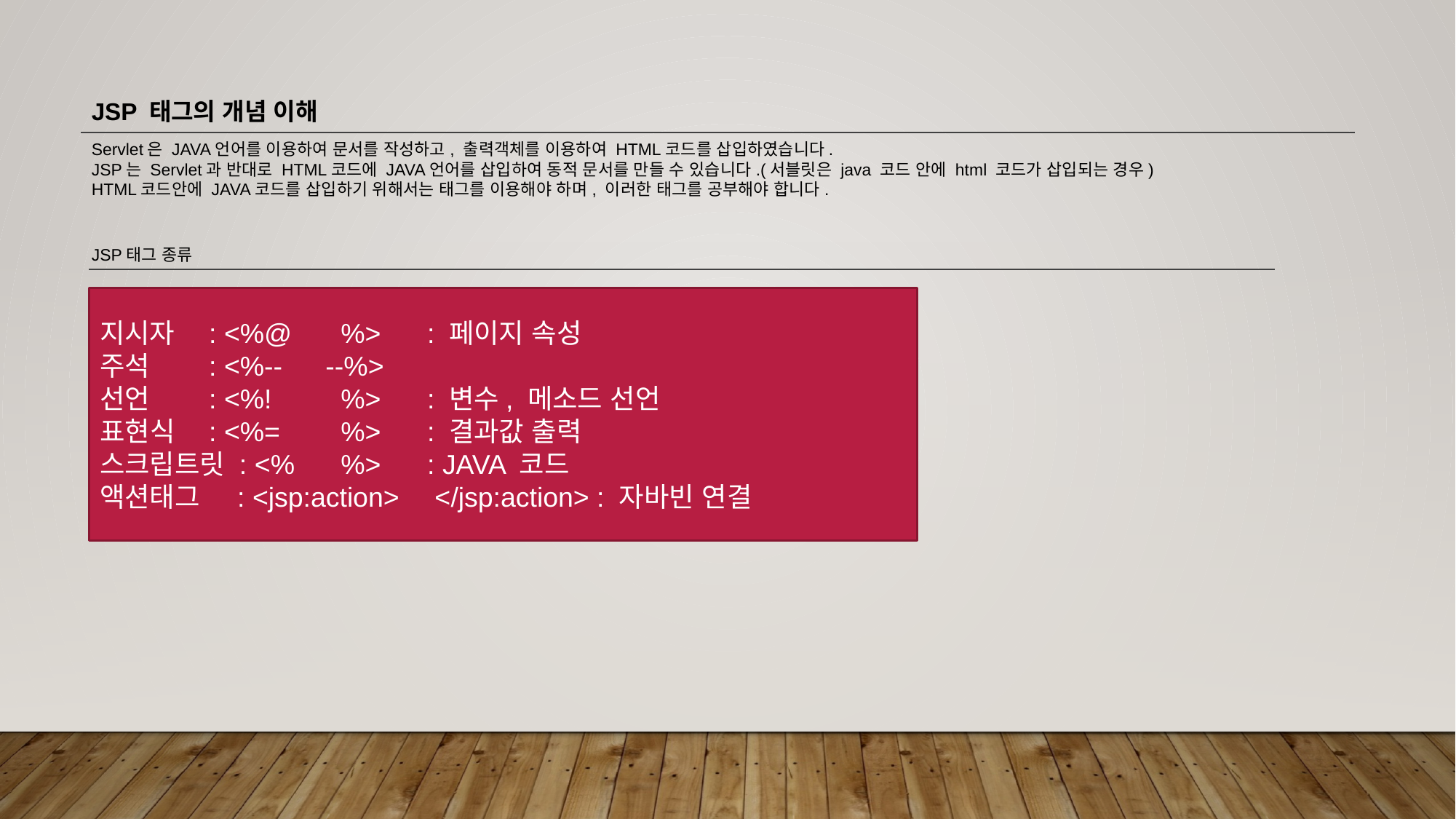

JSP 태그의 개념 이해
Servlet은 JAVA언어를 이용하여 문서를 작성하고, 출력객체를 이용하여 HTML코드를 삽입하였습니다.
JSP는 Servlet과 반대로 HTML코드에 JAVA언어를 삽입하여 동적 문서를 만들 수 있습니다.(서블릿은 java 코드 안에 html 코드가 삽입되는 경우)
HTML코드안에 JAVA코드를 삽입하기 위해서는 태그를 이용해야 하며, 이러한 태그를 공부해야 합니다.
JSP태그 종류
지시자	: <%@	   %>	: 페이지 속성
주석	: <%--	 --%>
선언	: <%!	   %>	: 변수, 메소드 선언
표현식	: <%=	   %>	: 결과값 출력
스크립트릿 : <%	   %>	: JAVA 코드
액션태그    : <jsp:action>	 </jsp:action> : 자바빈 연결